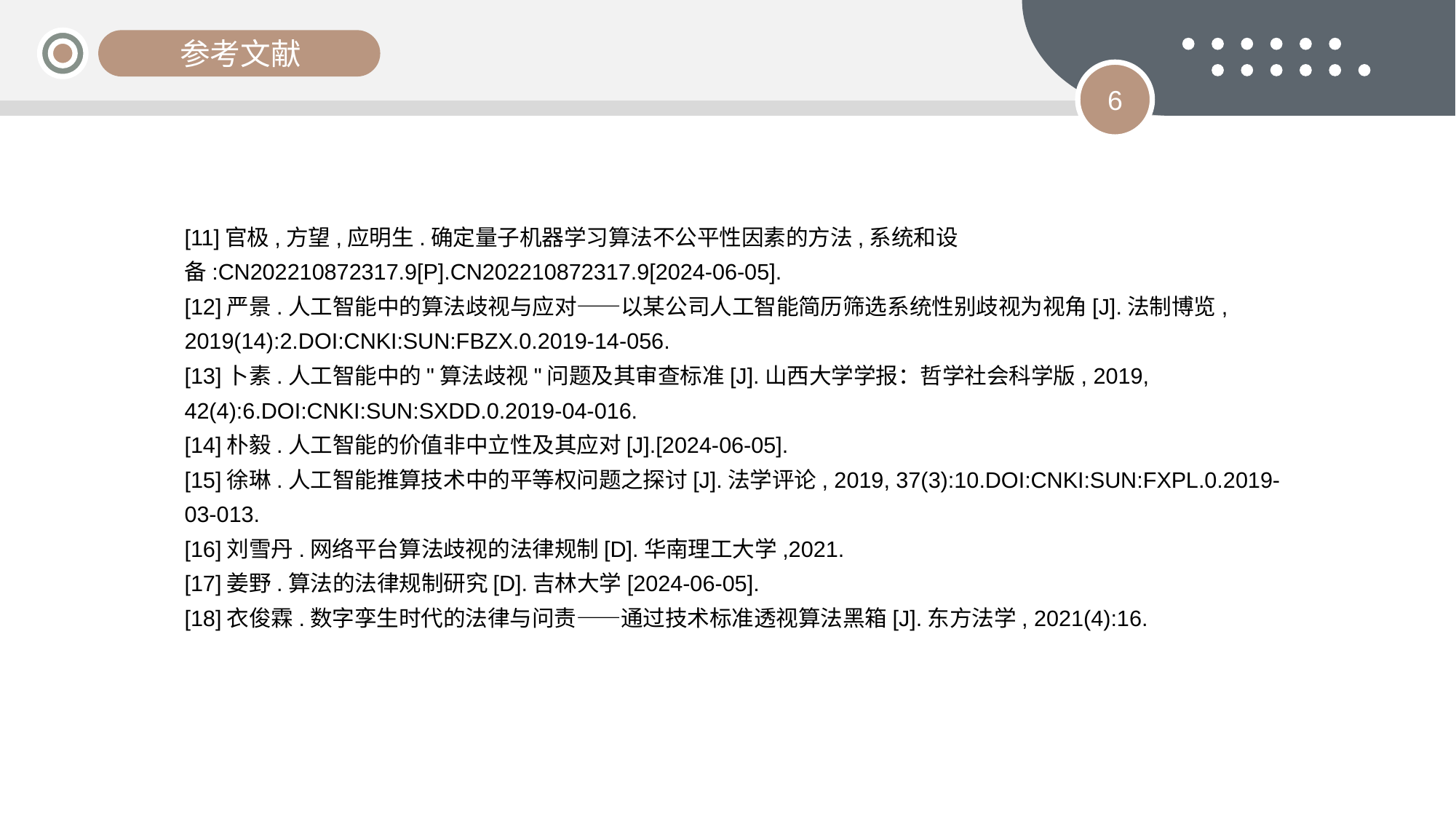

参考文献

6

[11]官极,方望,应明生.确定量子机器学习算法不公平性因素的方法,系统和设备:CN202210872317.9[P].CN202210872317.9[2024-06-05].
[12]严景.人工智能中的算法歧视与应对——以某公司人工智能简历筛选系统性别歧视为视角[J].法制博览, 2019(14):2.DOI:CNKI:SUN:FBZX.0.2019-14-056.
[13]卜素.人工智能中的"算法歧视"问题及其审查标准[J].山西大学学报：哲学社会科学版, 2019, 42(4):6.DOI:CNKI:SUN:SXDD.0.2019-04-016.
[14]朴毅.人工智能的价值非中立性及其应对[J].[2024-06-05].
[15]徐琳.人工智能推算技术中的平等权问题之探讨[J].法学评论, 2019, 37(3):10.DOI:CNKI:SUN:FXPL.0.2019-03-013.
[16]刘雪丹.网络平台算法歧视的法律规制[D].华南理工大学,2021.
[17]姜野.算法的法律规制研究[D].吉林大学[2024-06-05].
[18]衣俊霖.数字孪生时代的法律与问责——通过技术标准透视算法黑箱[J].东方法学, 2021(4):16.